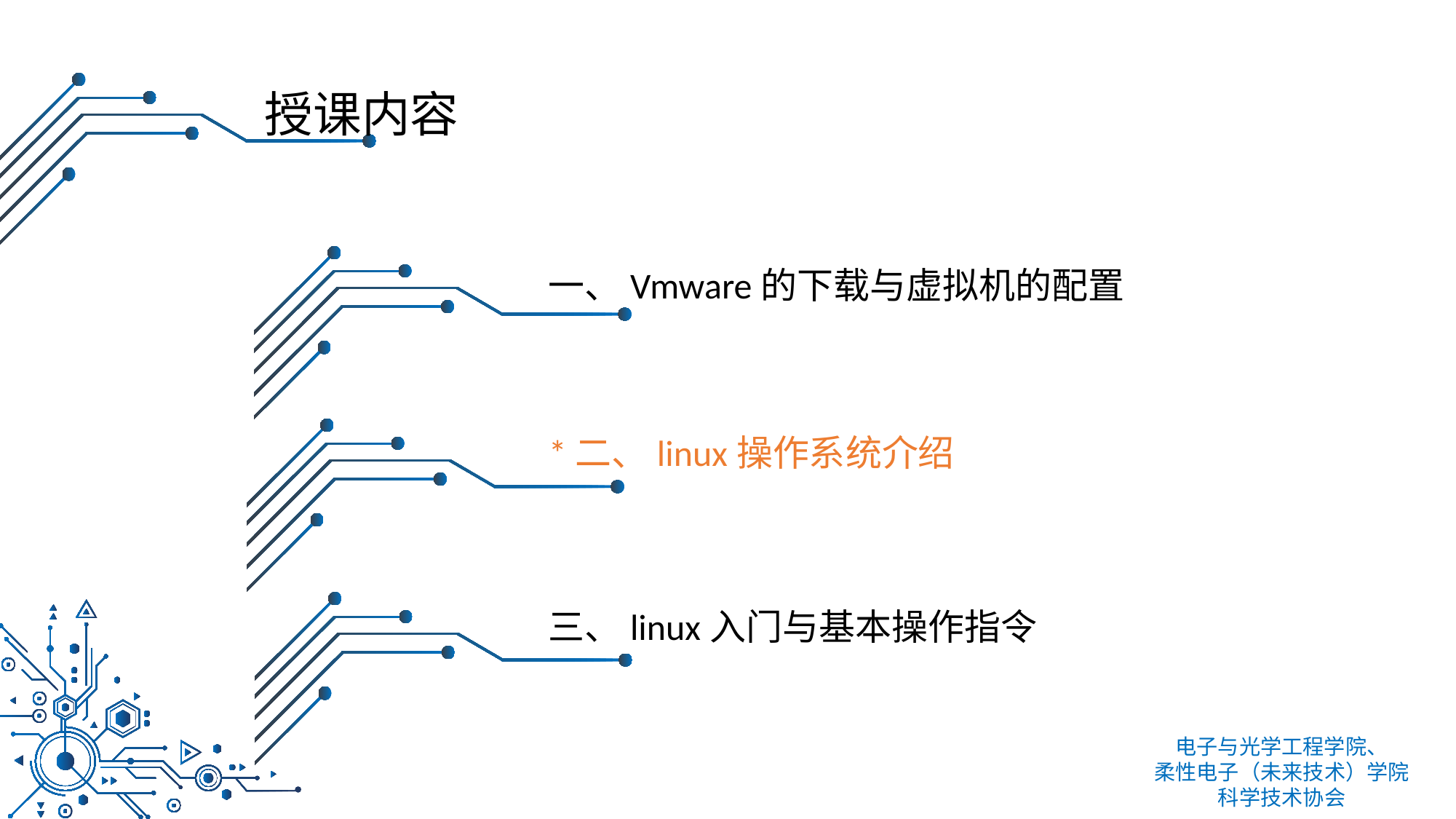

授课内容

一、Vmware的下载与虚拟机的配置

*二、linux操作系统介绍

三、linux入门与基本操作指令

电子与光学工程学院、
柔性电子（未来技术）学院
科学技术协会